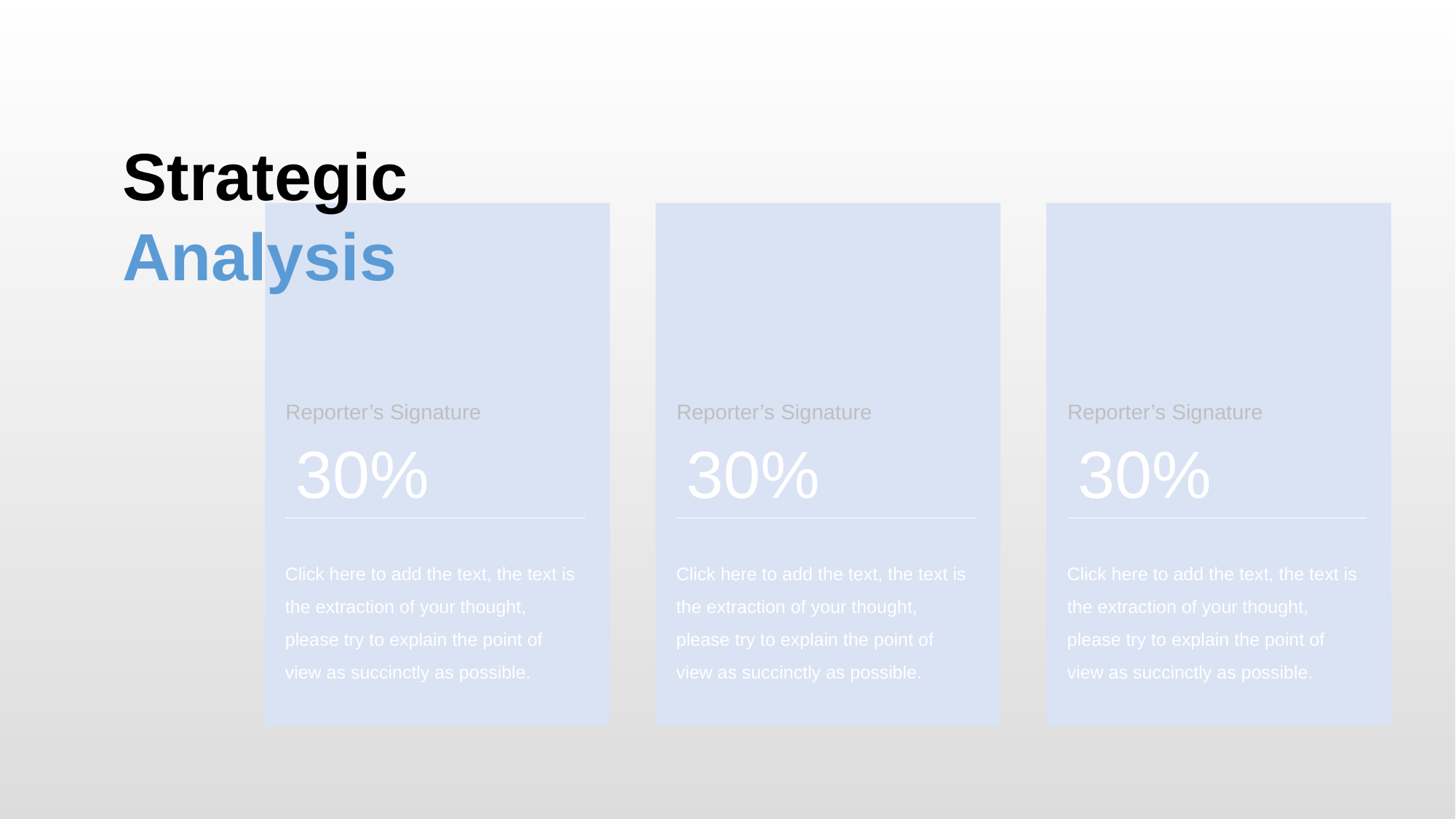

战略分析	Strategic Analysis
Strategic
Analysis

Reporter’s Signature
Reporter’s Signature
Reporter’s Signature
30%
30%
30%
Click here to add the text, the text is the extraction of your thought, please try to explain the point of view as succinctly as possible.
Click here to add the text, the text is the extraction of your thought, please try to explain the point of view as succinctly as possible.
Click here to add the text, the text is the extraction of your thought, please try to explain the point of view as succinctly as possible.